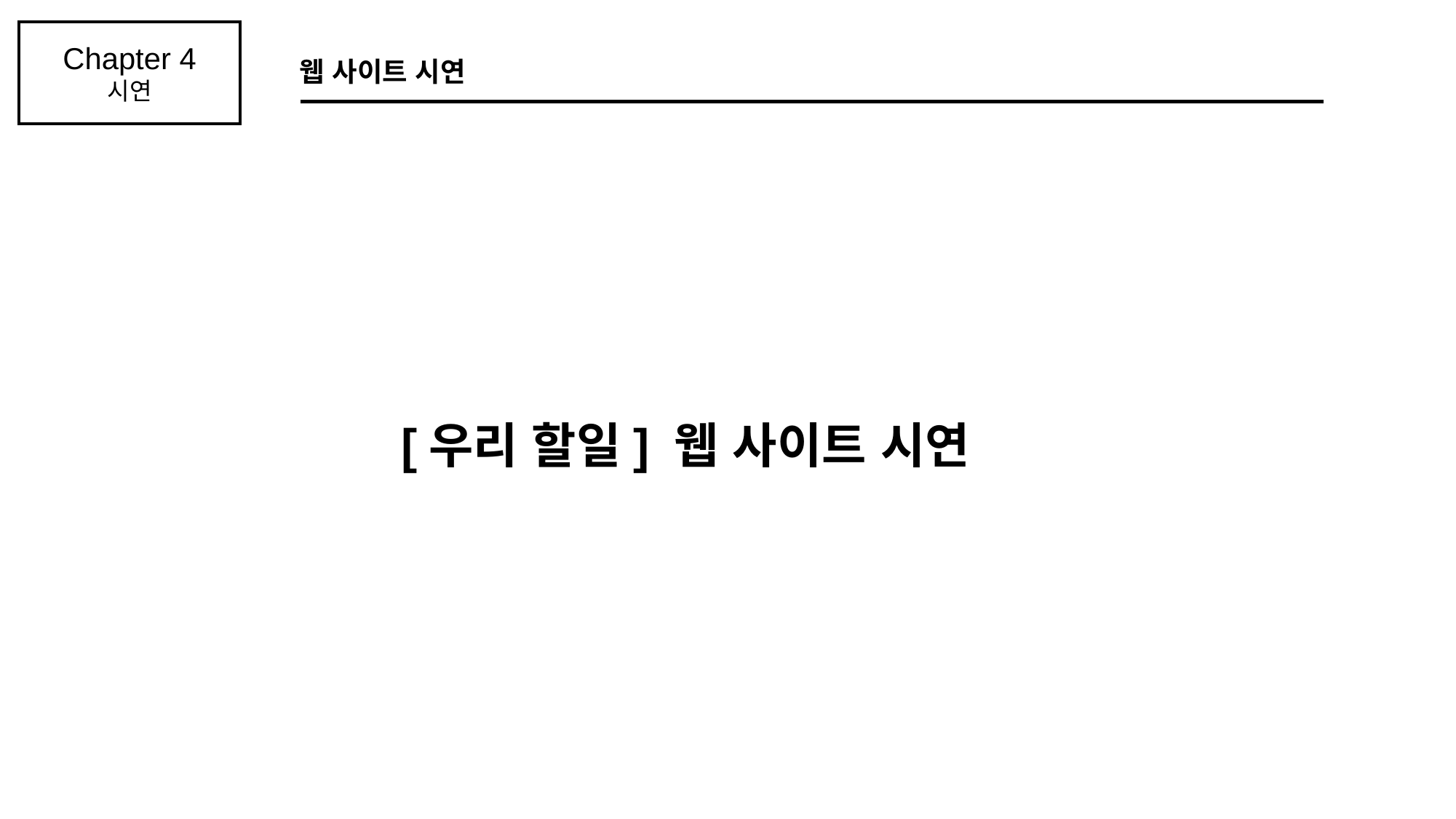

Chapter 4
시연
웹 사이트 시연
[우리 할일] 웹 사이트 시연